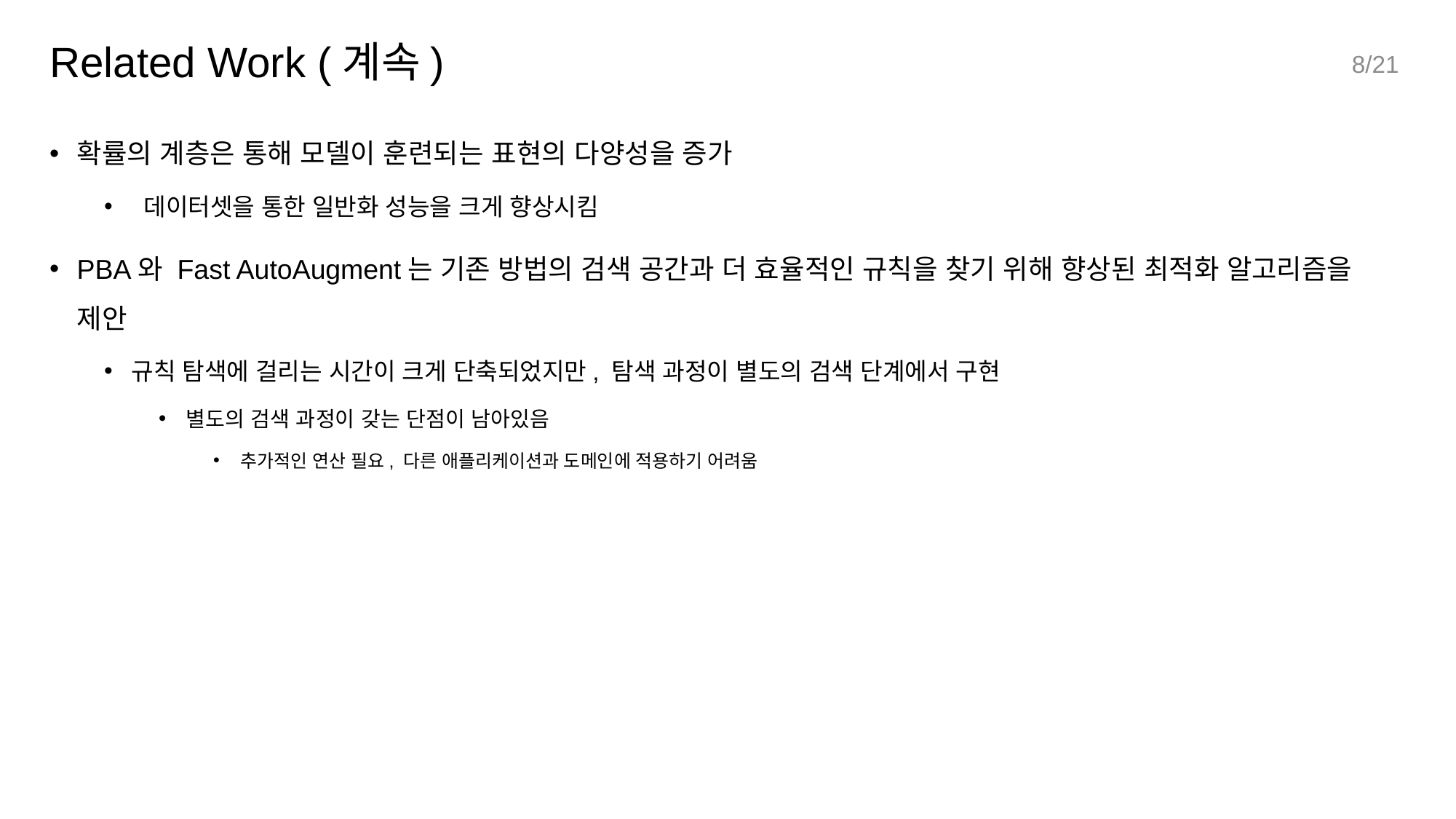

# Related Work (계속)
8/21
확률의 계층은 통해 모델이 훈련되는 표현의 다양성을 증가
 데이터셋을 통한 일반화 성능을 크게 향상시킴
PBA와 Fast AutoAugment는 기존 방법의 검색 공간과 더 효율적인 규칙을 찾기 위해 향상된 최적화 알고리즘을 제안
규칙 탐색에 걸리는 시간이 크게 단축되었지만, 탐색 과정이 별도의 검색 단계에서 구현
별도의 검색 과정이 갖는 단점이 남아있음
추가적인 연산 필요, 다른 애플리케이션과 도메인에 적용하기 어려움